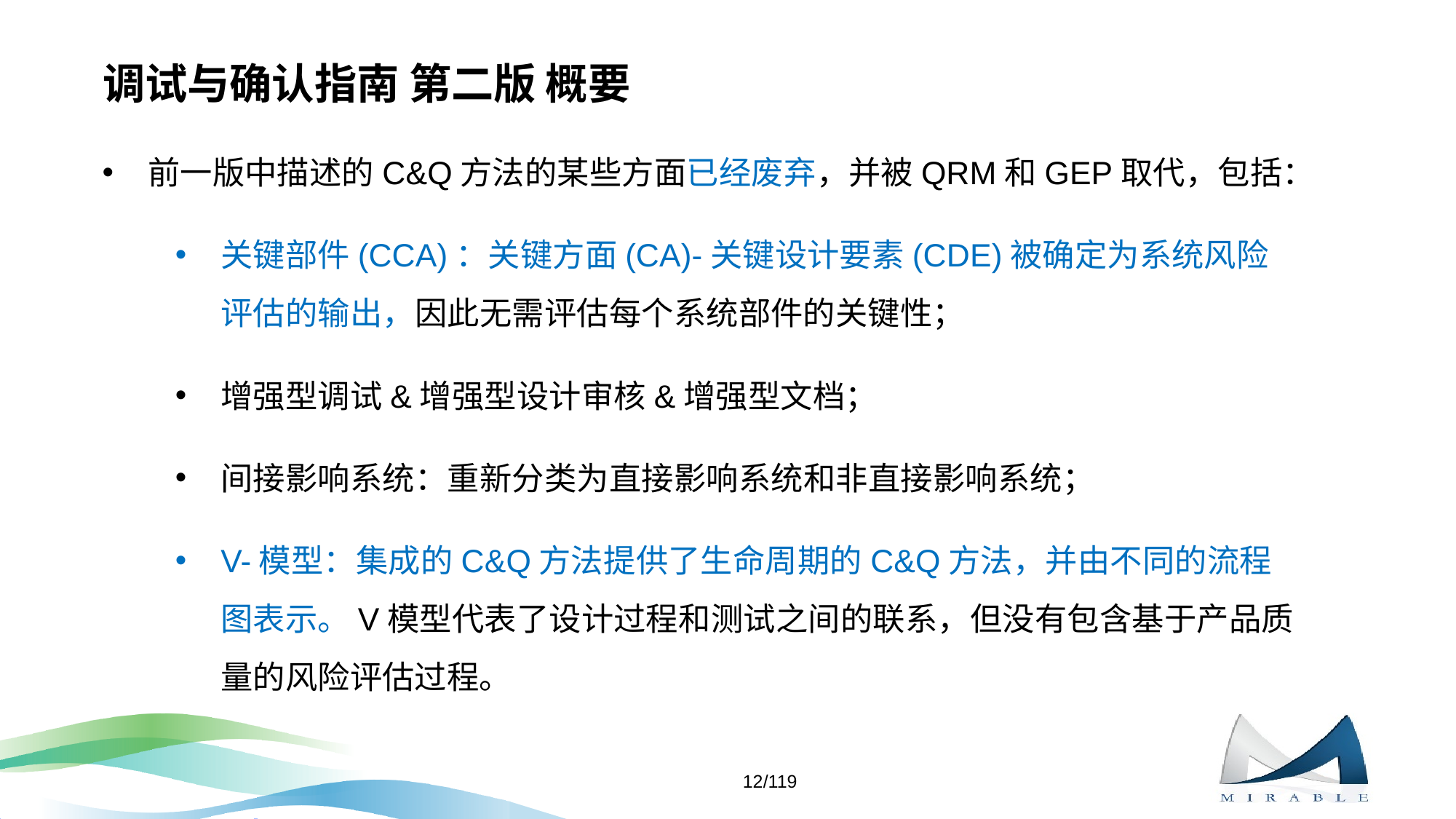

# 调试与确认指南 第二版 概要
前一版中描述的C&Q方法的某些方面已经废弃，并被QRM和GEP取代，包括：
关键部件(CCA)：关键方面(CA)-关键设计要素(CDE)被确定为系统风险评估的输出，因此无需评估每个系统部件的关键性；
增强型调试&增强型设计审核&增强型文档；
间接影响系统：重新分类为直接影响系统和非直接影响系统；
V-模型：集成的C&Q方法提供了生命周期的C&Q方法，并由不同的流程图表示。V模型代表了设计过程和测试之间的联系，但没有包含基于产品质量的风险评估过程。
12/119